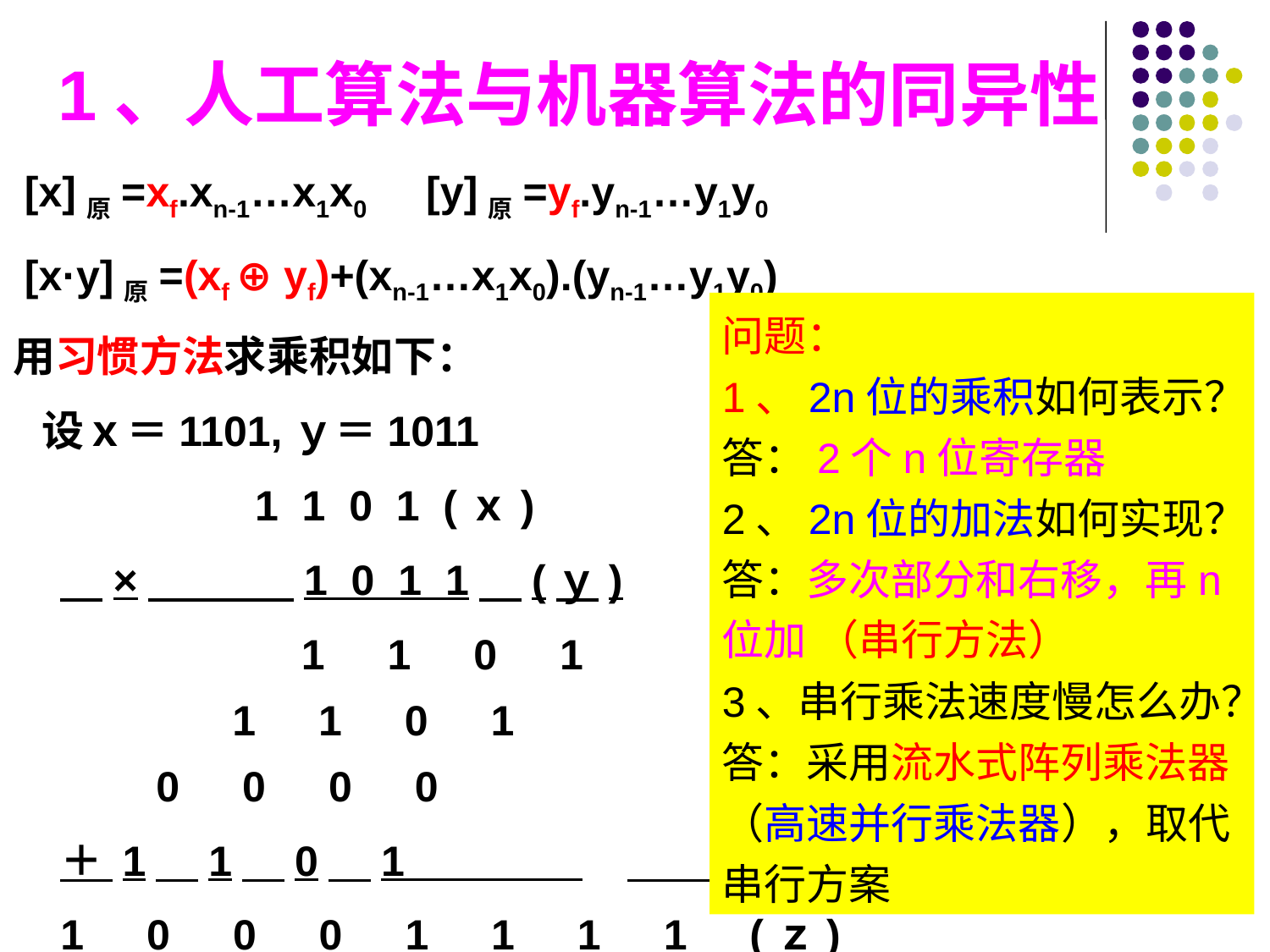

# 1、人工算法与机器算法的同异性
 [x]原=xf.xn-1…x1x0     [y]原=yf.yn-1…y1y0
 [x·y]原=(xf ⊕ yf)+(xn-1…x1x0).(yn-1…y1y0)
用习惯方法求乘积如下：
  设ｘ＝1101,ｙ＝1011
　　    　  1  1  0  1  (ｘ)
　×　　　  1  0  1  1　(ｙ)
　　　　　  1　1　0　1
　　   1　1　0　1
    0　0　0　0
＋ 1　1　0　1               0
1　0　0　0　1　1　1　1　(ｚ)

问题：
1、2n位的乘积如何表示？
答：2个n位寄存器
2、2n位的加法如何实现？
答：多次部分和右移，再n位加 （串行方法）
3、串行乘法速度慢怎么办？
答：采用流水式阵列乘法器（高速并行乘法器），取代串行方案